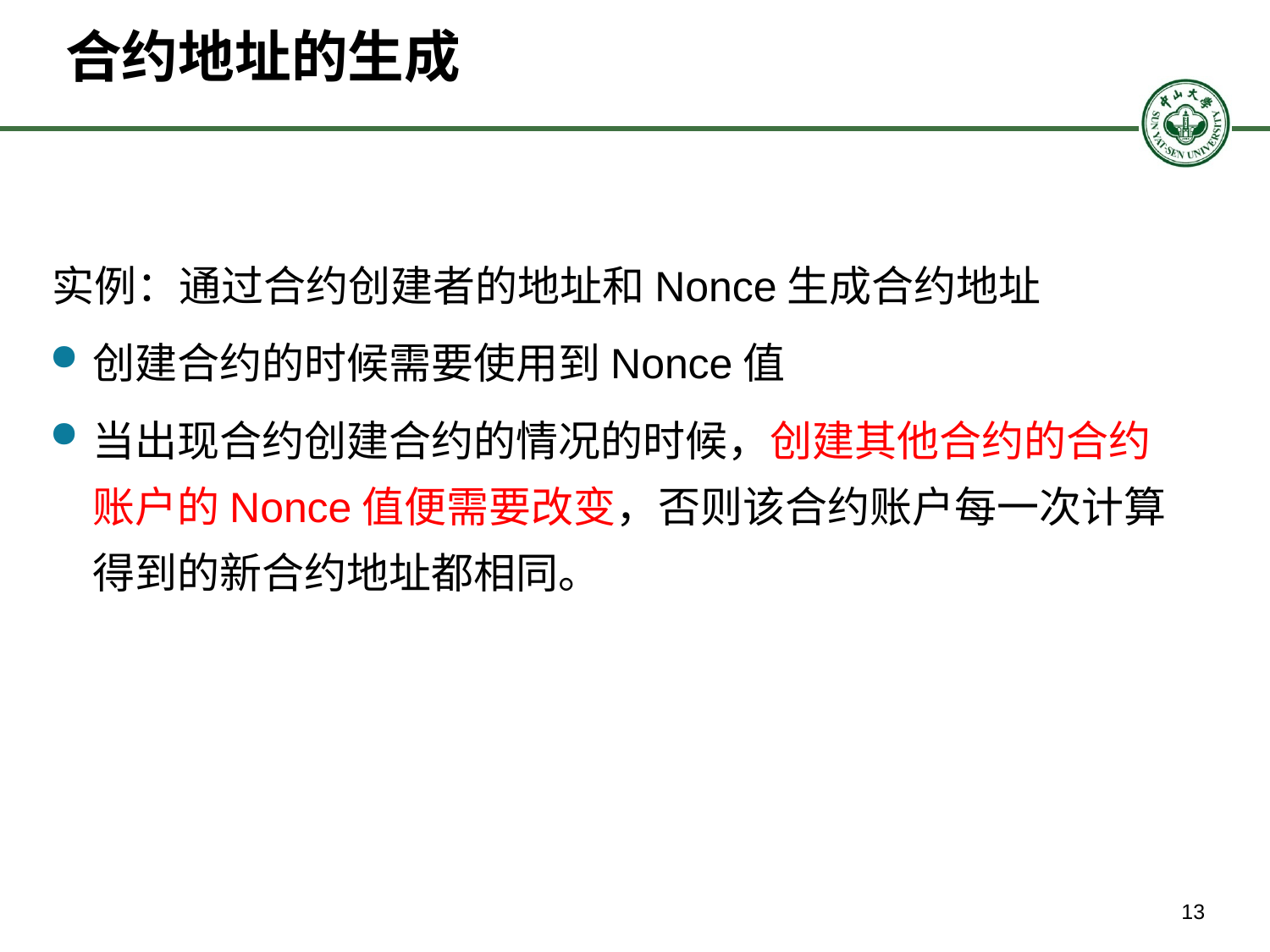

# 合约地址的生成
实例：通过合约创建者的地址和Nonce生成合约地址
创建合约的时候需要使用到Nonce值
当出现合约创建合约的情况的时候，创建其他合约的合约账户的Nonce值便需要改变，否则该合约账户每一次计算得到的新合约地址都相同。